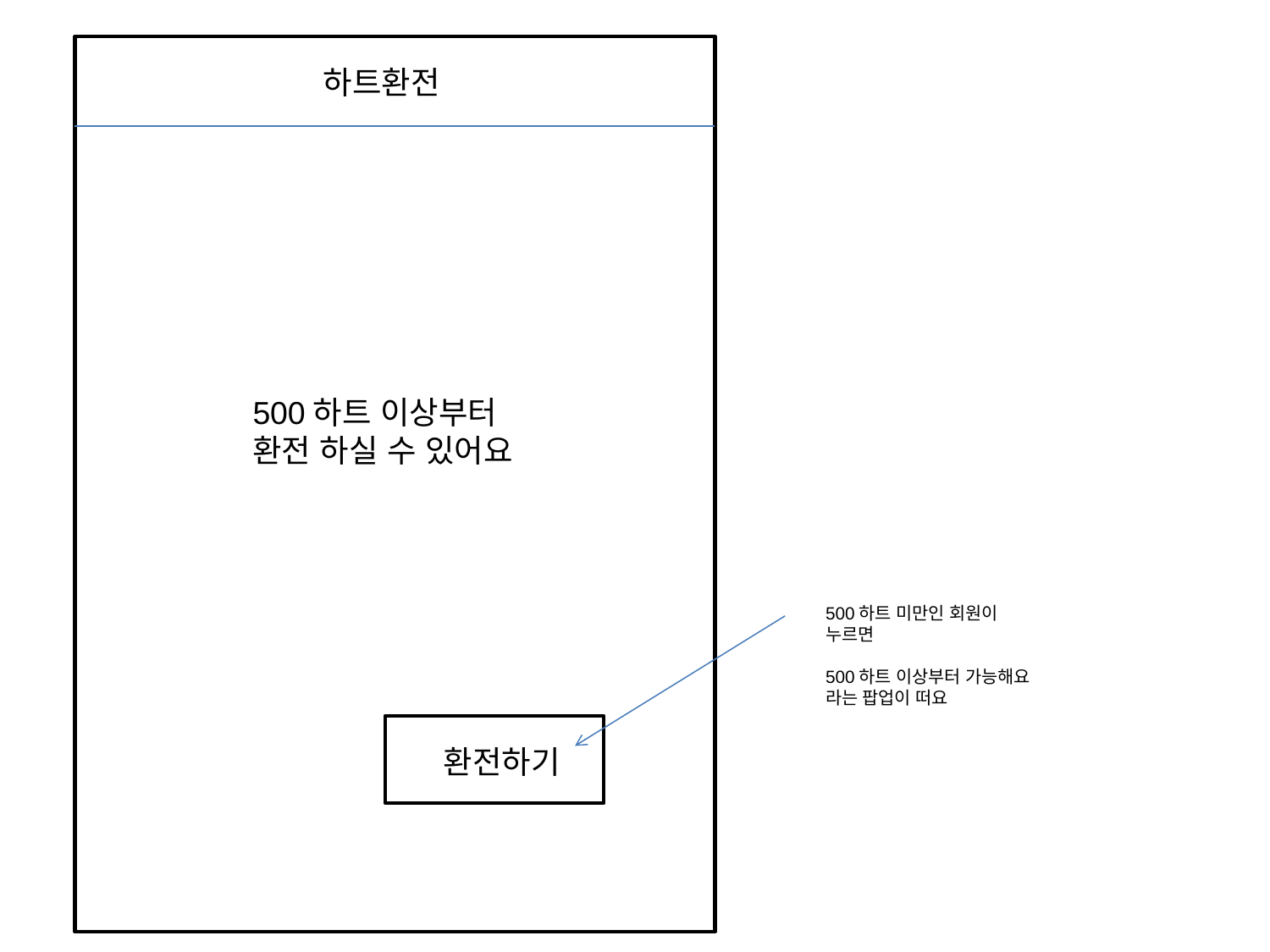

하트환전
500하트 이상부터
환전 하실 수 있어요
500하트 미만인 회원이
누르면

500하트 이상부터 가능해요
라는 팝업이 떠요

환전하기